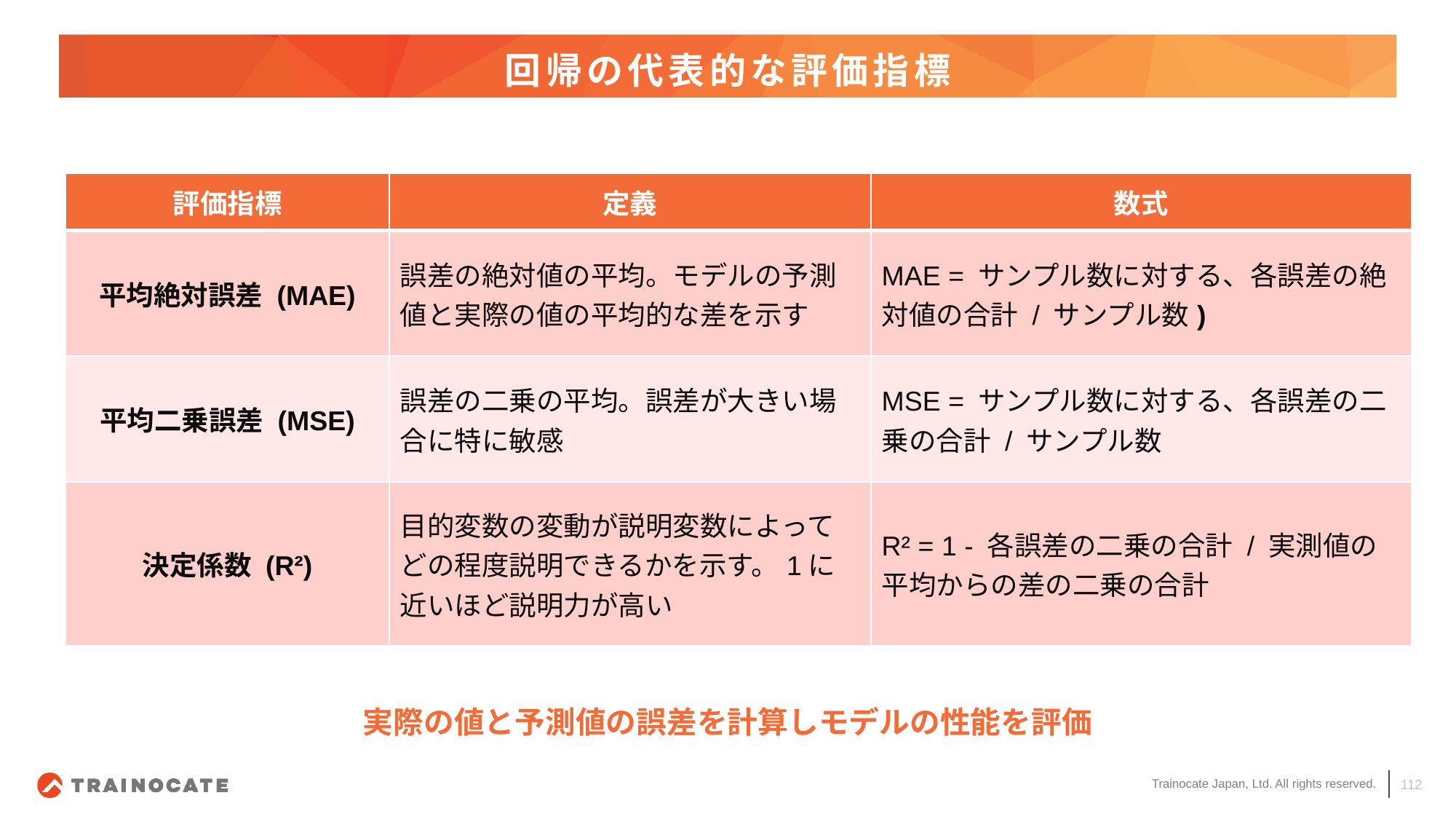

# 回帰の代表的な評価指標
| 評価指標 | 定義 | 数式 |
| --- | --- | --- |
| 平均絶対誤差 (MAE) | 誤差の絶対値の平均。モデルの予測値と実際の値の平均的な差を示す | MAE = サンプル数に対する、各誤差の絶対値の合計 / サンプル数) |
| 平均二乗誤差 (MSE) | 誤差の二乗の平均。誤差が大きい場合に特に敏感 | MSE = サンプル数に対する、各誤差の二乗の合計 / サンプル数 |
| 決定係数 (R²) | 目的変数の変動が説明変数によってどの程度説明できるかを示す。1に近いほど説明力が高い | R² = 1 - 各誤差の二乗の合計 / 実測値の平均からの差の二乗の合計 |
実際の値と予測値の誤差を計算しモデルの性能を評価
112